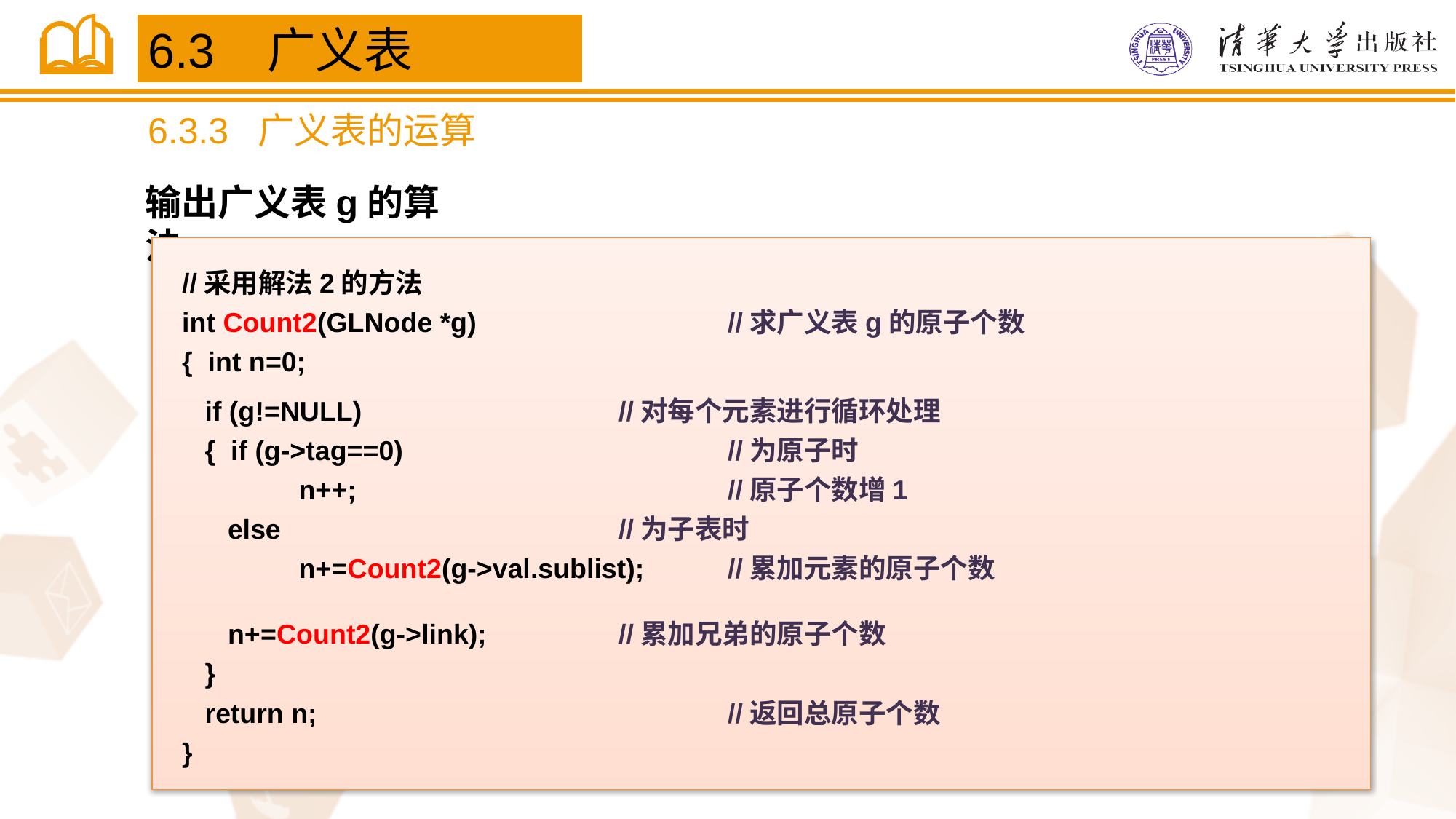

6.3   广义表
6.3.3  广义表的运算
输出广义表g的算法
//采用解法2的方法
int Count2(GLNode *g)			//求广义表g的原子个数
{  int n=0;
   if (g!=NULL)			//对每个元素进行循环处理
   {  if (g->tag==0)			//为原子时
	 n++;				//原子个数增1
      else				//为子表时
	 n+=Count2(g->val.sublist);	//累加元素的原子个数
      n+=Count2(g->link);		//累加兄弟的原子个数
   }
   return n;				//返回总原子个数
}